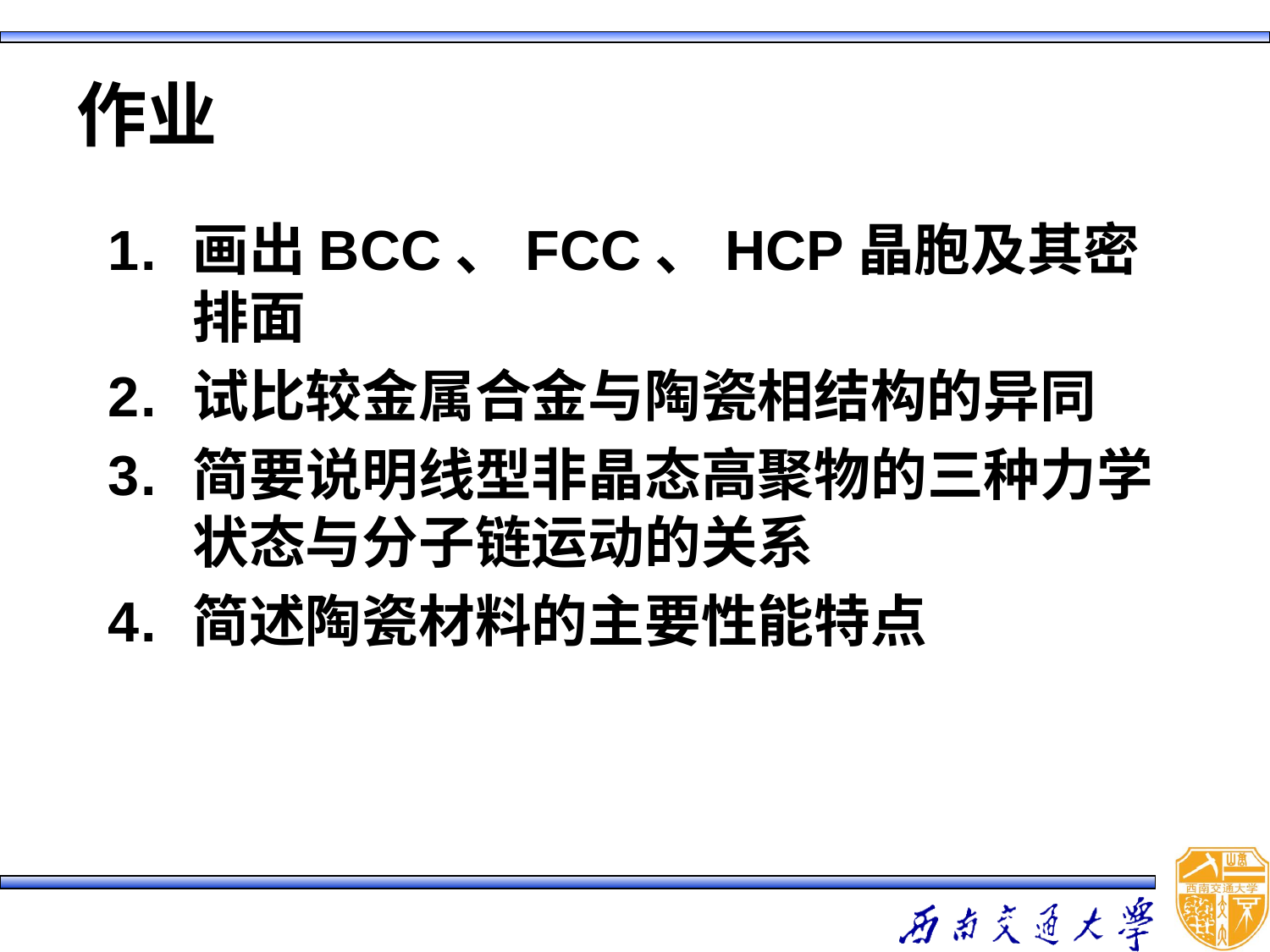

# 作业
画出BCC、FCC、HCP晶胞及其密排面
试比较金属合金与陶瓷相结构的异同
简要说明线型非晶态高聚物的三种力学状态与分子链运动的关系
简述陶瓷材料的主要性能特点